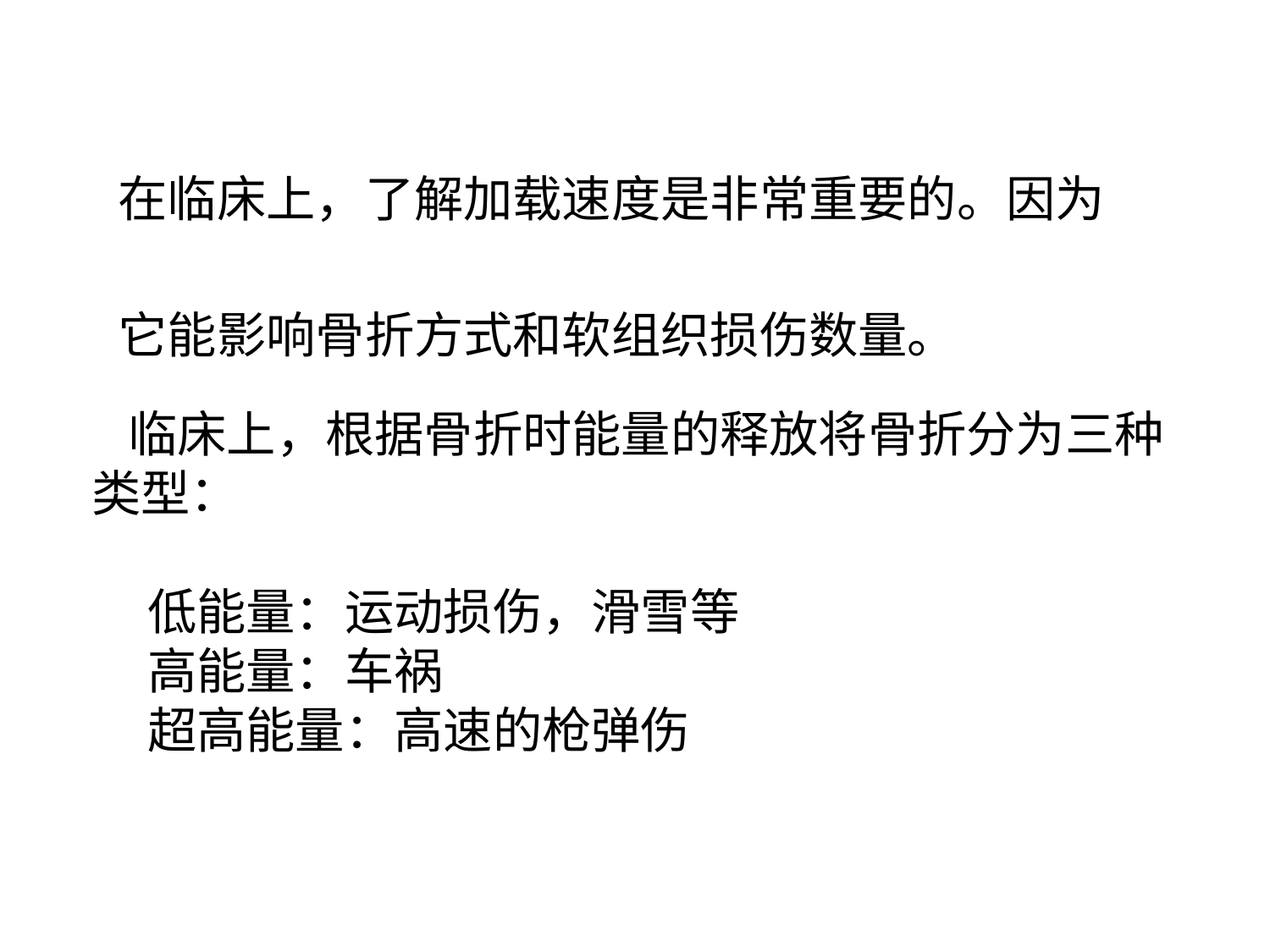

在临床上，了解加载速度是非常重要的。因为它能影响骨折方式和软组织损伤数量。
    临床上，根据骨折时能量的释放将骨折分为三种类型：

    低能量：运动损伤，滑雪等
    高能量：车祸
    超高能量：高速的枪弹伤